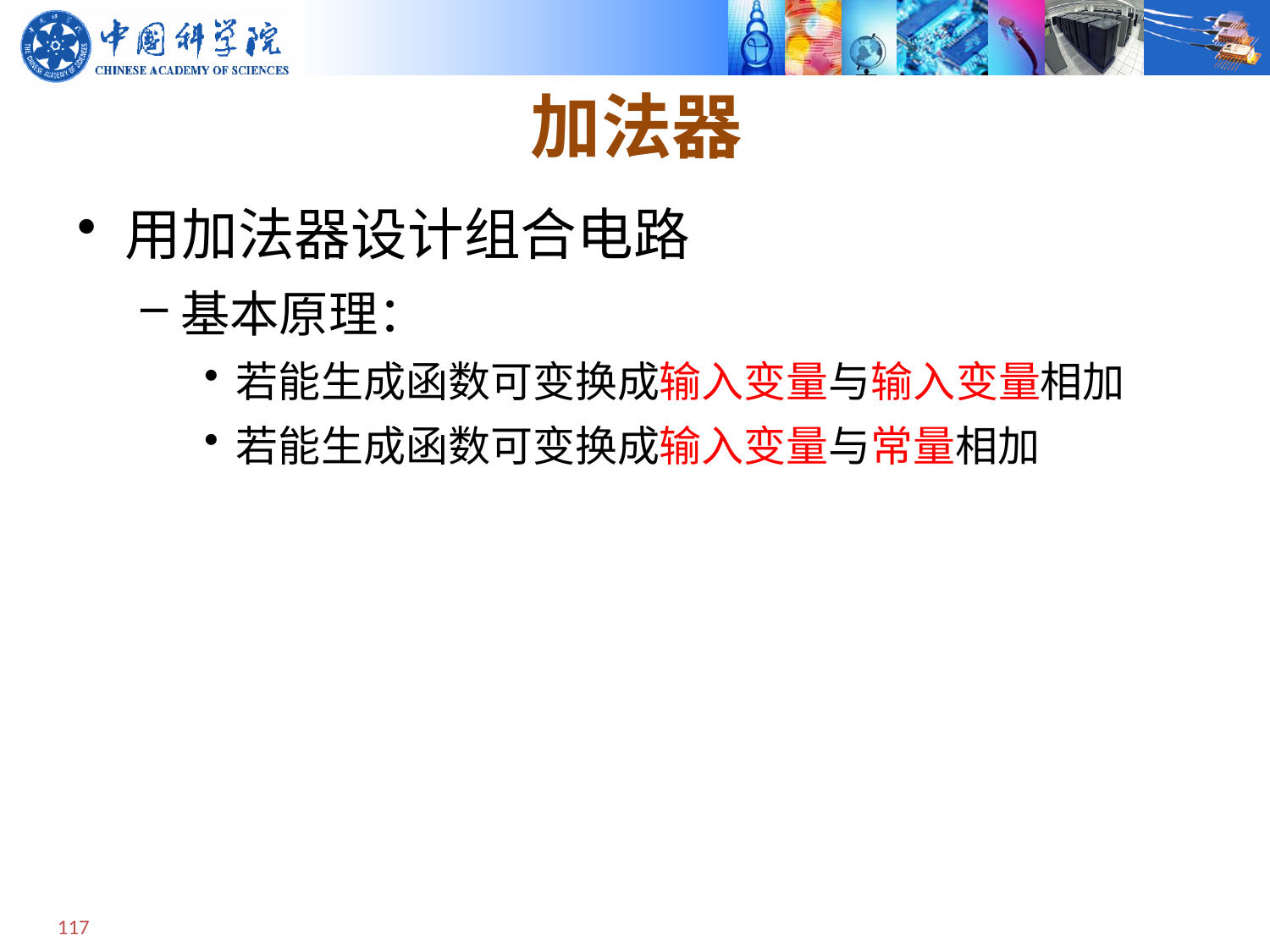

# 加法器
用加法器设计组合电路
基本原理：
若能生成函数可变换成输入变量与输入变量相加
若能生成函数可变换成输入变量与常量相加